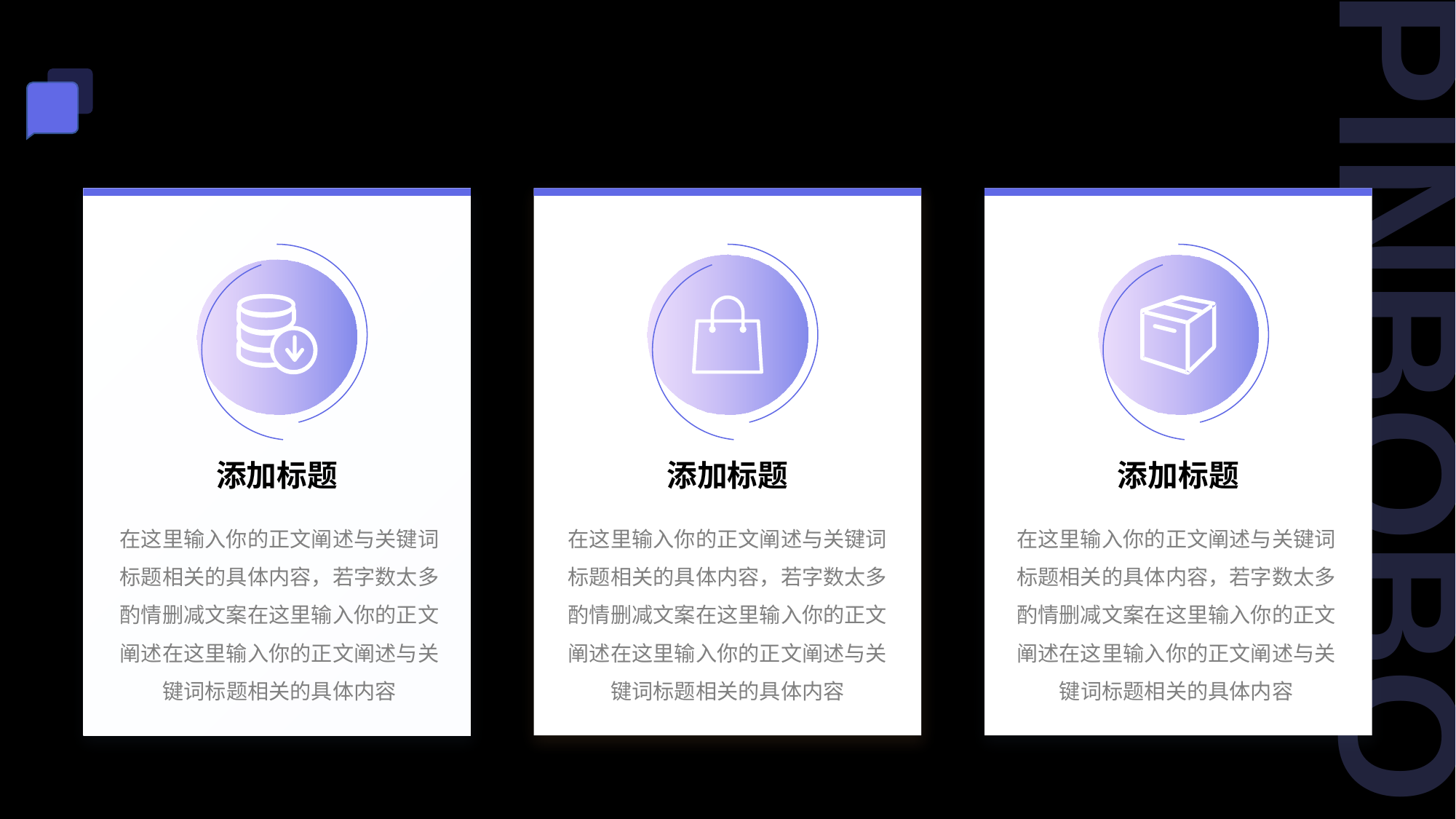

#

添加标题
添加标题
添加标题
在这里输入你的正文阐述与关键词标题相关的具体内容，若字数太多酌情删减文案在这里输入你的正文阐述在这里输入你的正文阐述与关键词标题相关的具体内容
在这里输入你的正文阐述与关键词标题相关的具体内容，若字数太多酌情删减文案在这里输入你的正文阐述在这里输入你的正文阐述与关键词标题相关的具体内容
在这里输入你的正文阐述与关键词标题相关的具体内容，若字数太多酌情删减文案在这里输入你的正文阐述在这里输入你的正文阐述与关键词标题相关的具体内容